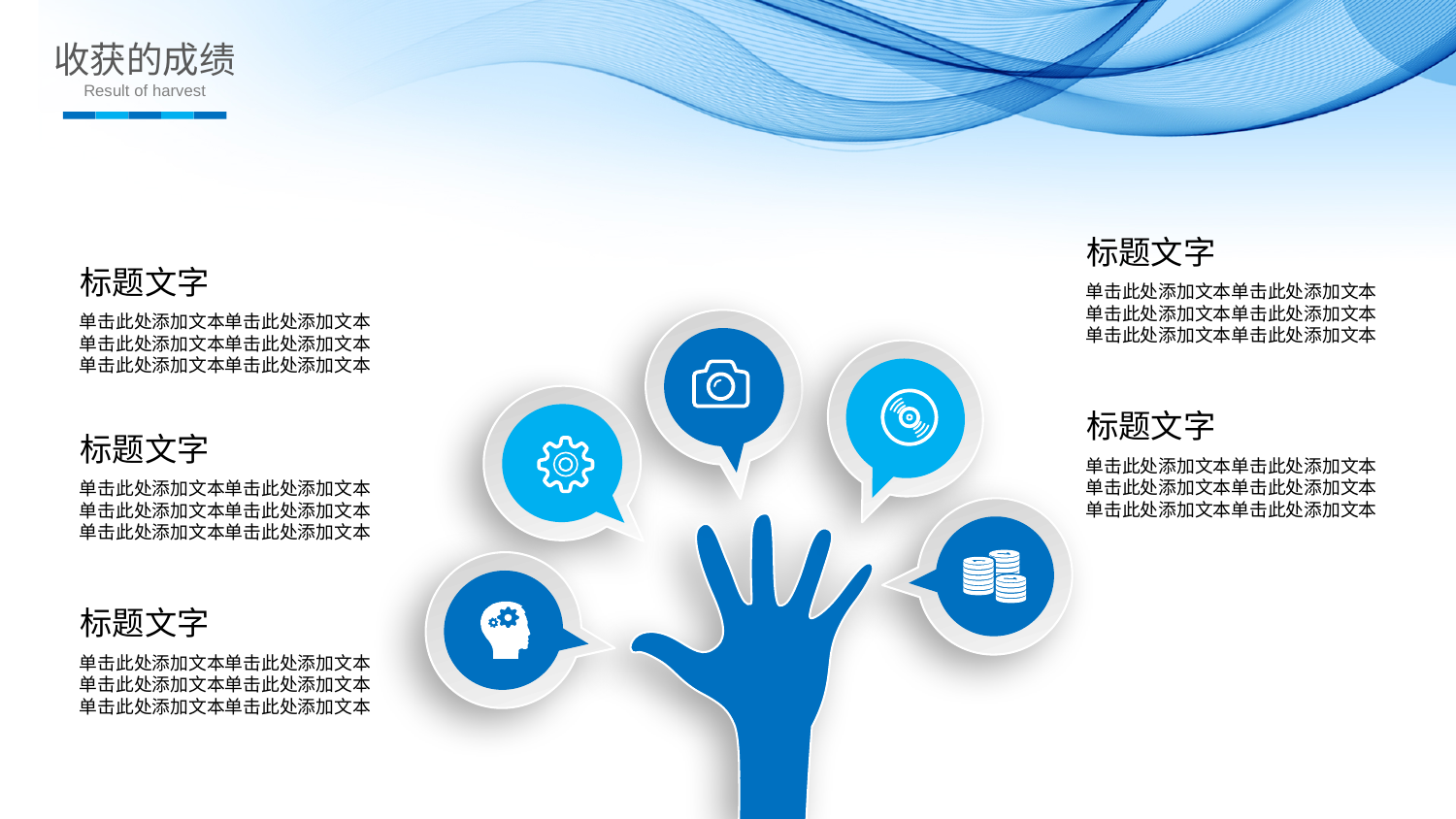

收获的成绩
Result of harvest

标题文字
单击此处添加文本单击此处添加文本
单击此处添加文本单击此处添加文本
单击此处添加文本单击此处添加文本
标题文字
单击此处添加文本单击此处添加文本
单击此处添加文本单击此处添加文本
单击此处添加文本单击此处添加文本

标题文字
单击此处添加文本单击此处添加文本
单击此处添加文本单击此处添加文本
单击此处添加文本单击此处添加文本
标题文字
单击此处添加文本单击此处添加文本
单击此处添加文本单击此处添加文本
单击此处添加文本单击此处添加文本

标题文字
单击此处添加文本单击此处添加文本
单击此处添加文本单击此处添加文本
单击此处添加文本单击此处添加文本